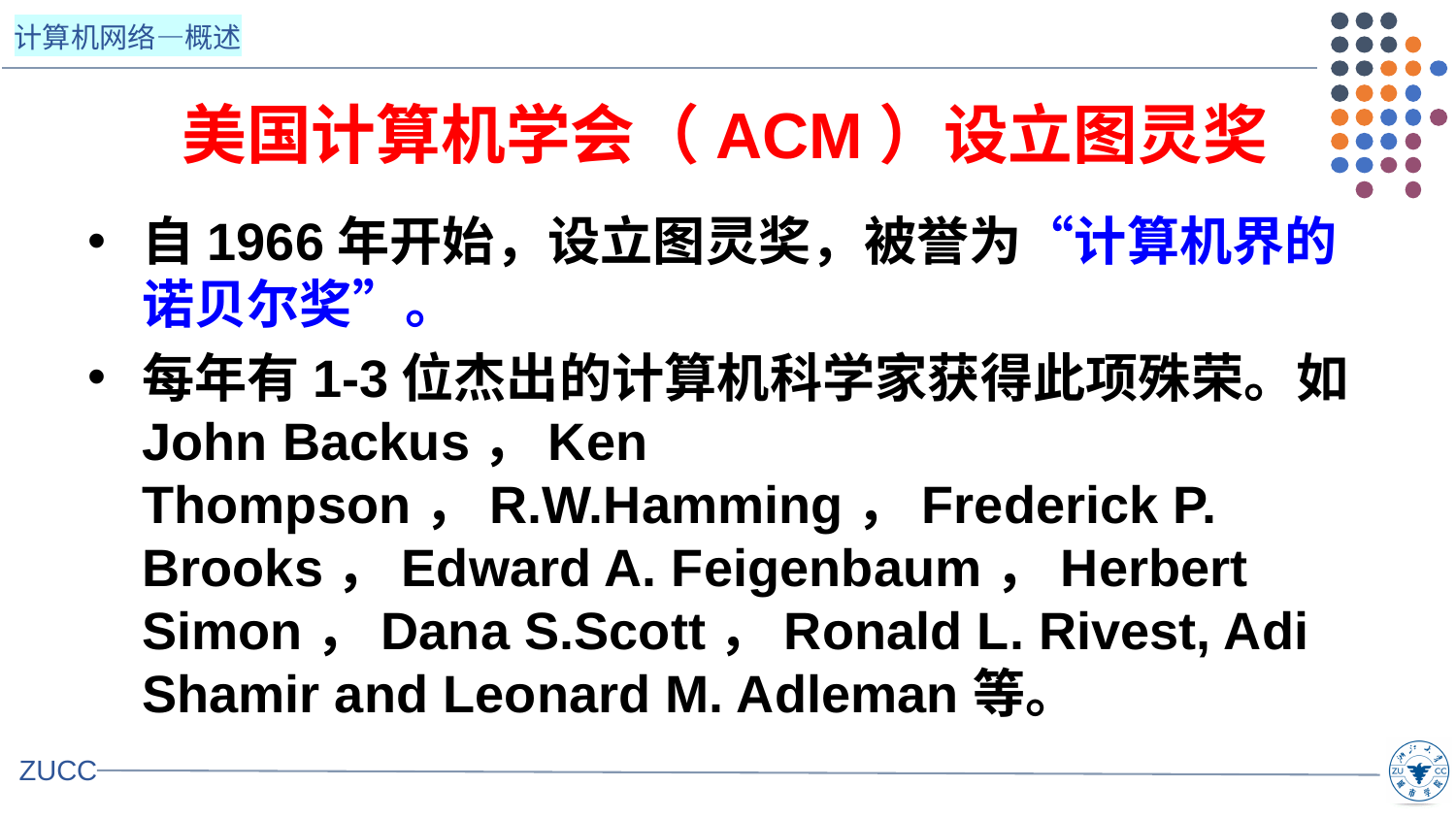

# 美国计算机学会（ACM）设立图灵奖
自1966年开始，设立图灵奖，被誉为“计算机界的诺贝尔奖”。
每年有1-3位杰出的计算机科学家获得此项殊荣。如John Backus，Ken Thompson，R.W.Hamming，Frederick P. Brooks，Edward A. Feigenbaum，Herbert Simon，Dana S.Scott，Ronald L. Rivest, Adi Shamir and Leonard M. Adleman等。